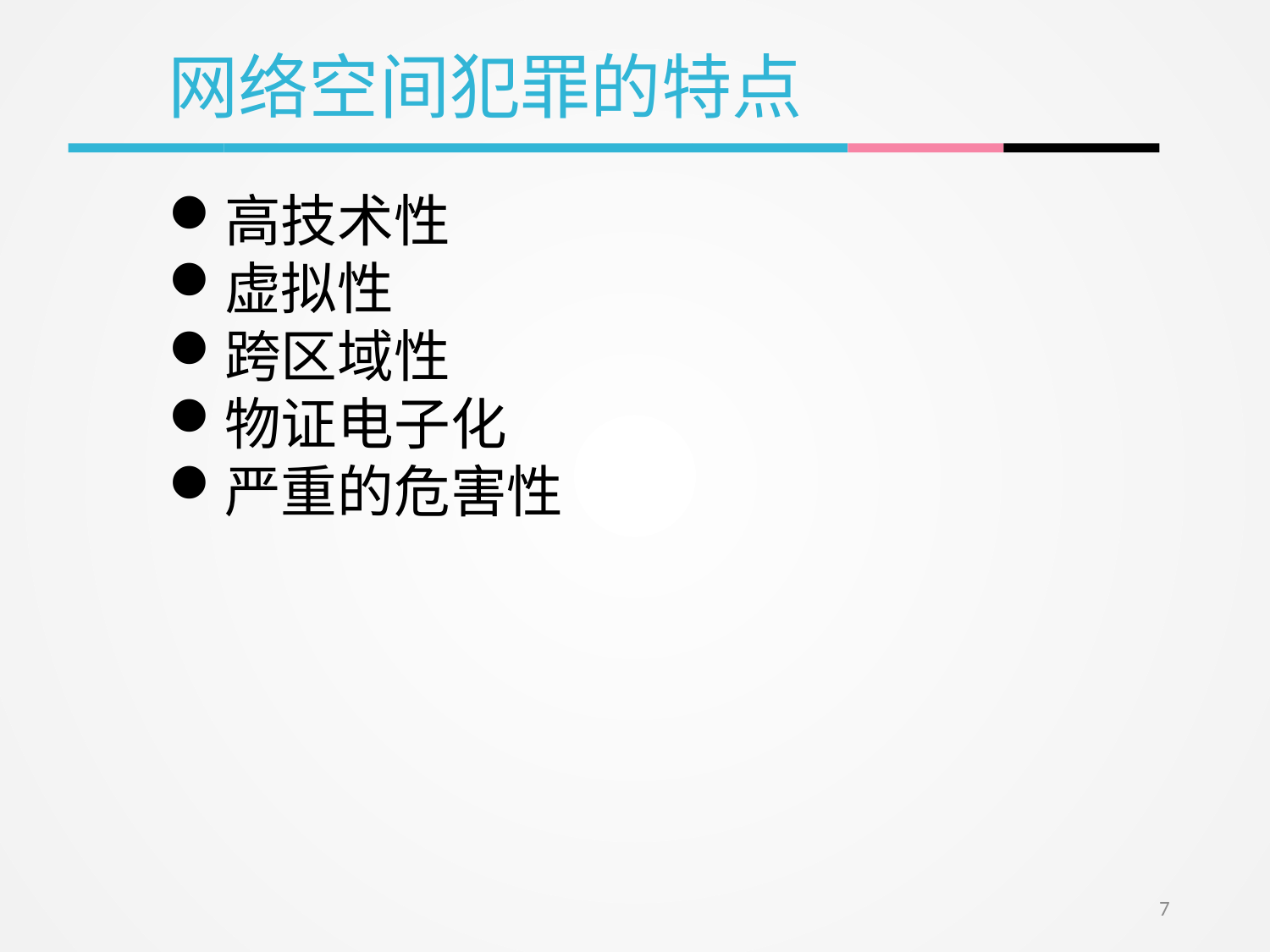

网络空间犯罪的特点

高技术性
虚拟性
跨区域性
物证电子化
严重的危害性
7